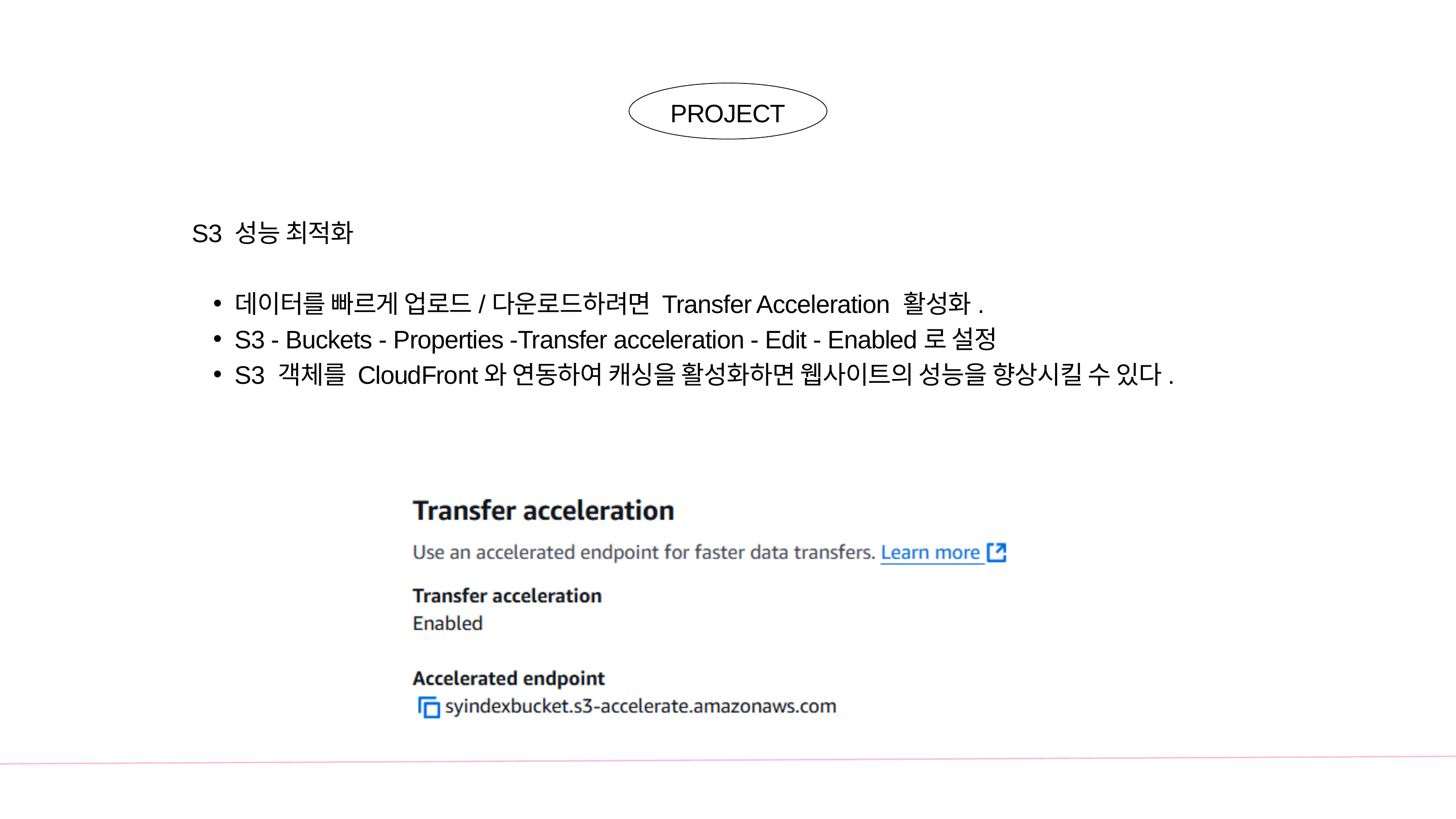

PROJECT
S3 성능 최적화

데이터를 빠르게 업로드/다운로드하려면 Transfer Acceleration 활성화.
S3 - Buckets - Properties -Transfer acceleration - Edit - Enabled로 설정
S3 객체를 CloudFront와 연동하여 캐싱을 활성화하면 웹사이트의 성능을 향상시킬 수 있다.